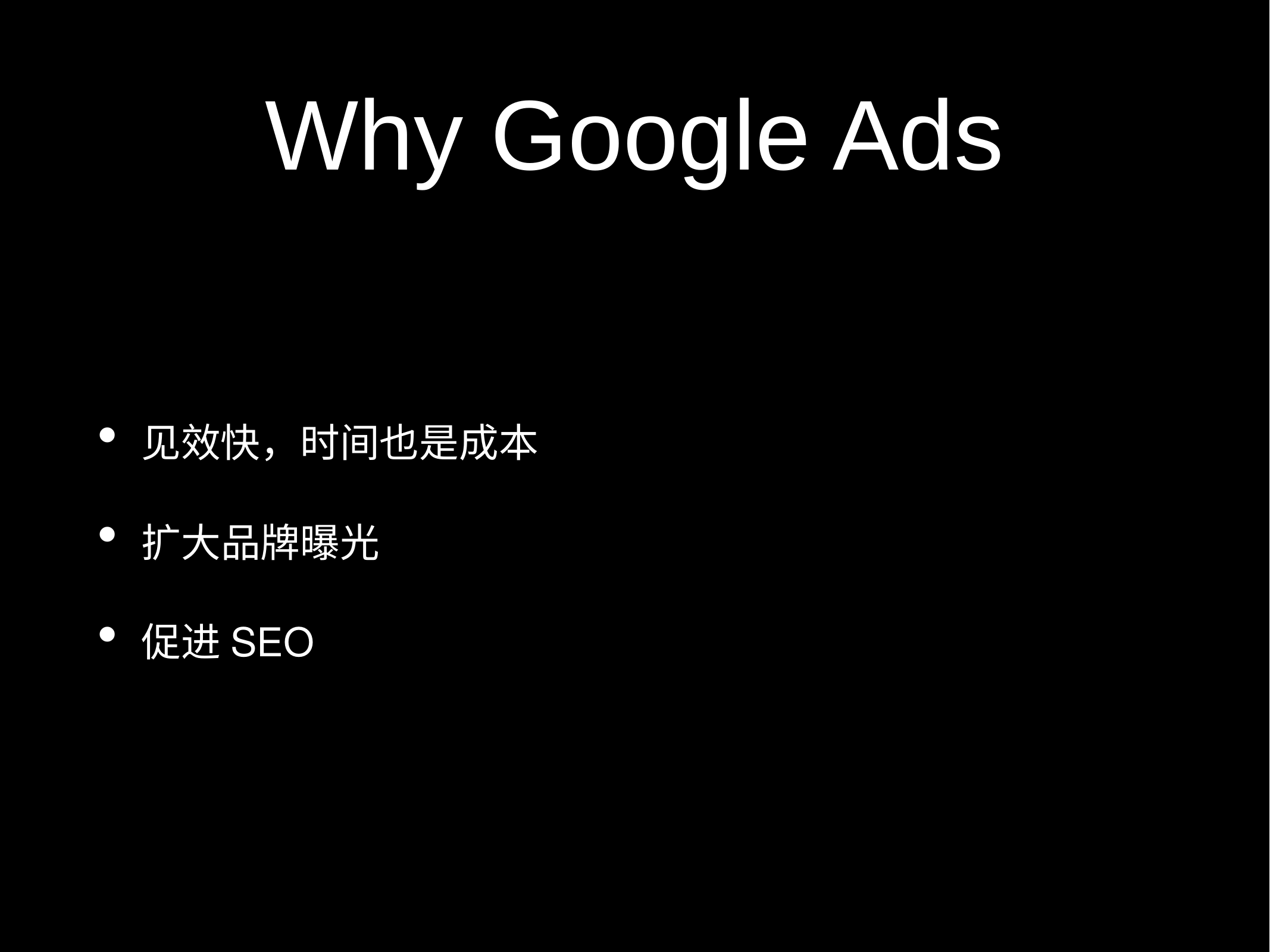

# Why Google Ads
见效快，时间也是成本
扩大品牌曝光
促进SEO